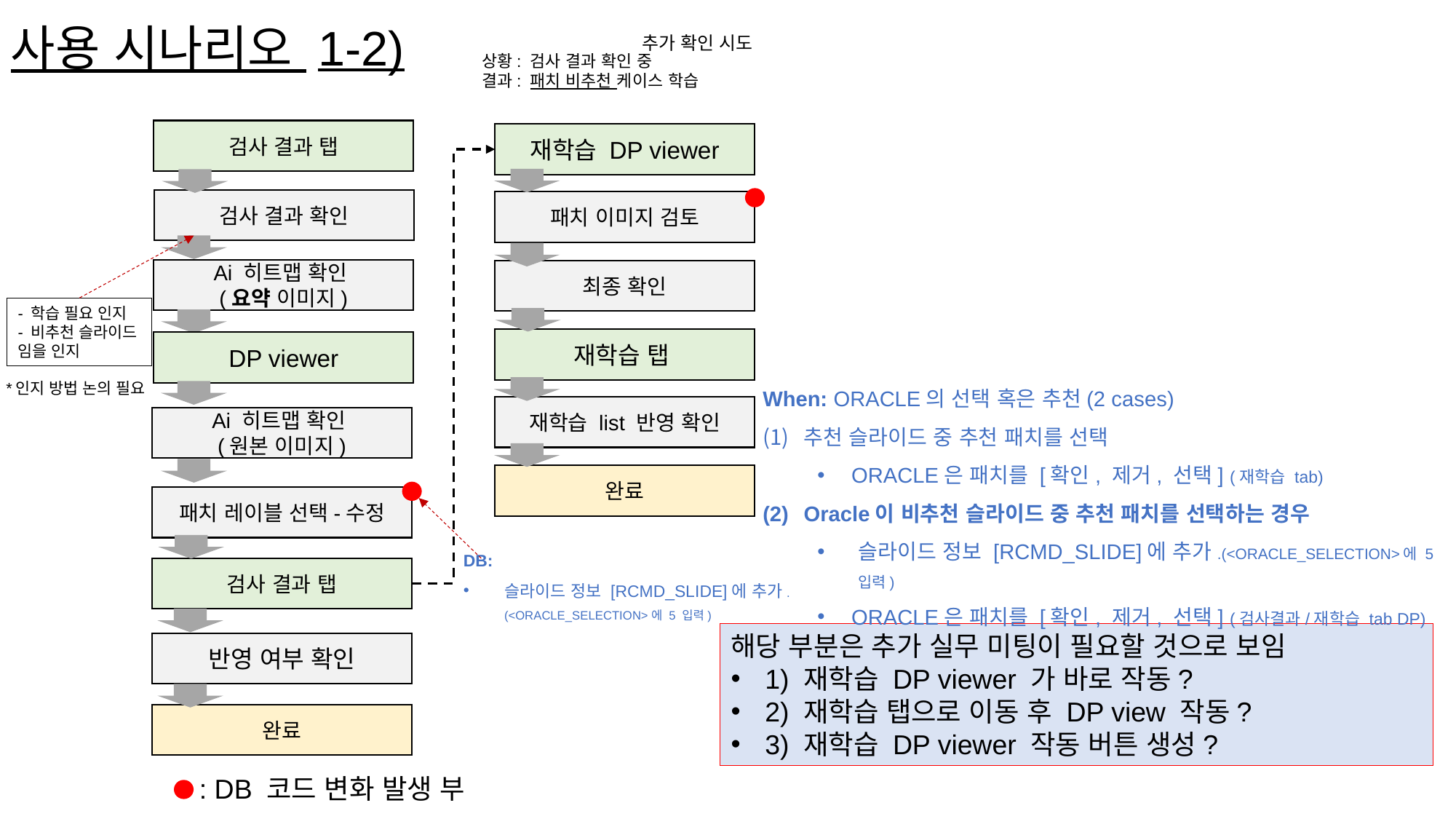

사용 시나리오 1-2)
추가 확인 시도
상황: 검사 결과 확인 중
결과: 패치 비추천 케이스 학습
검사 결과 탭
재학습 DP viewer

검사 결과 확인
패치 이미지 검토

Ai 히트맵 확인
(요약 이미지)
최종 확인
- 학습 필요 인지
- 비추천 슬라이드 임을 인지

재학습 탭
DP viewer
When: ORACLE의 선택 혹은 추천(2 cases)
추천 슬라이드 중 추천 패치를 선택
ORACLE은 패치를 [확인, 제거, 선택] (재학습 tab)
Oracle이 비추천 슬라이드 중 추천 패치를 선택하는 경우
슬라이드 정보 [RCMD_SLIDE]에 추가.(<ORACLE_SELECTION>에 5 입력)
ORACLE은 패치를 [확인, 제거, 선택] (검사결과/재학습 tab DP)
*인지 방법 논의 필요

재학습 list 반영 확인
Ai 히트맵 확인
(원본 이미지)

완료

패치 레이블 선택-수정

DB:
슬라이드 정보 [RCMD_SLIDE]에 추가.(<ORACLE_SELECTION>에 5 입력)
검사 결과 탭

해당 부분은 추가 실무 미팅이 필요할 것으로 보임
1) 재학습 DP viewer 가 바로 작동?
2) 재학습 탭으로 이동 후 DP view 작동?
3) 재학습 DP viewer 작동 버튼 생성?
반영 여부 확인

완료
: DB 코드 변화 발생 부